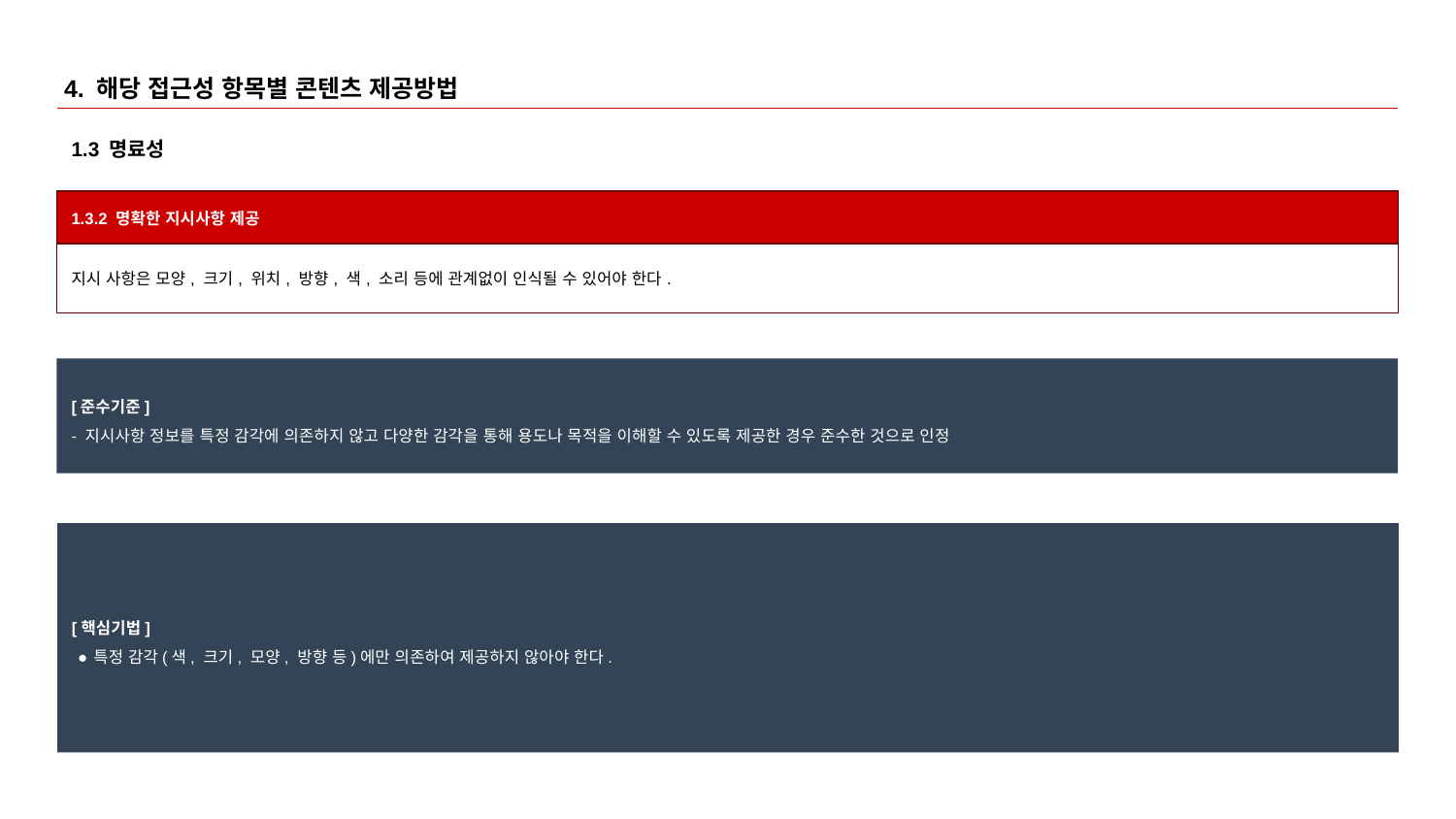

# 4. 해당 접근성 항목별 콘텐츠 제공방법
1.3 명료성
| 1.3.2 명확한 지시사항 제공 |
| --- |
| 지시 사항은 모양, 크기, 위치, 방향, 색, 소리 등에 관계없이 인식될 수 있어야 한다. |
[준수기준]
- 지시사항 정보를 특정 감각에 의존하지 않고 다양한 감각을 통해 용도나 목적을 이해할 수 있도록 제공한 경우 준수한 것으로 인정
[핵심기법]
특정 감각(색, 크기, 모양, 방향 등)에만 의존하여 제공하지 않아야 한다.